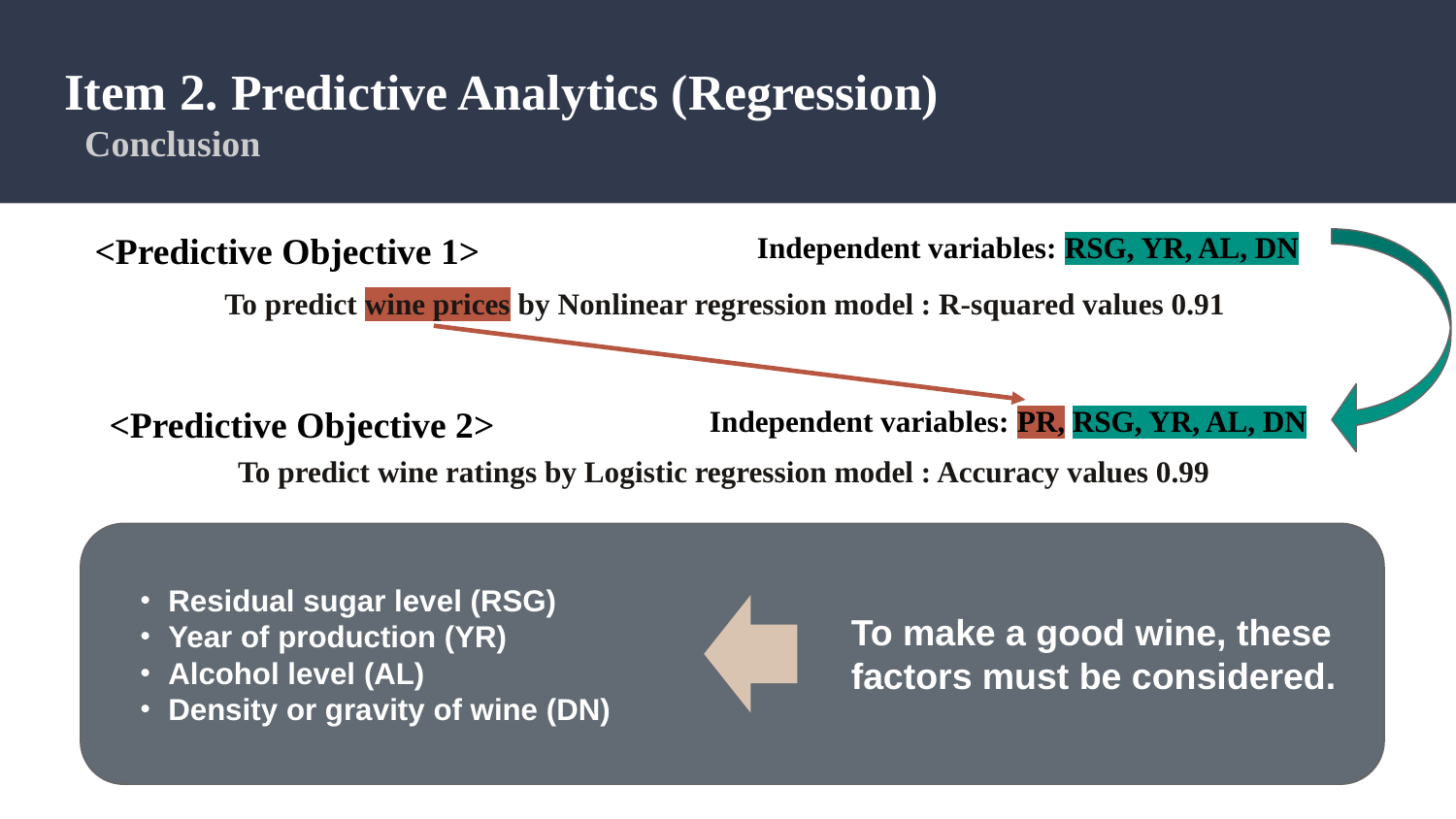

# Item 2. Predictive Analytics (Regression)
  Conclusion
<Predictive Objective 1>
Independent variables: RSG, YR, AL, DN

To predict wine prices by Nonlinear regression model : R-squared values 0.91
<Predictive Objective 2>
Independent variables: PR, RSG, YR, AL, DN
To predict wine ratings by Logistic regression model : Accuracy values 0.99

・Residual sugar level (RSG)
・Year of production (YR)
・Alcohol level (AL)
・Density or gravity of wine (DN)

To make a good wine, these factors must be considered.